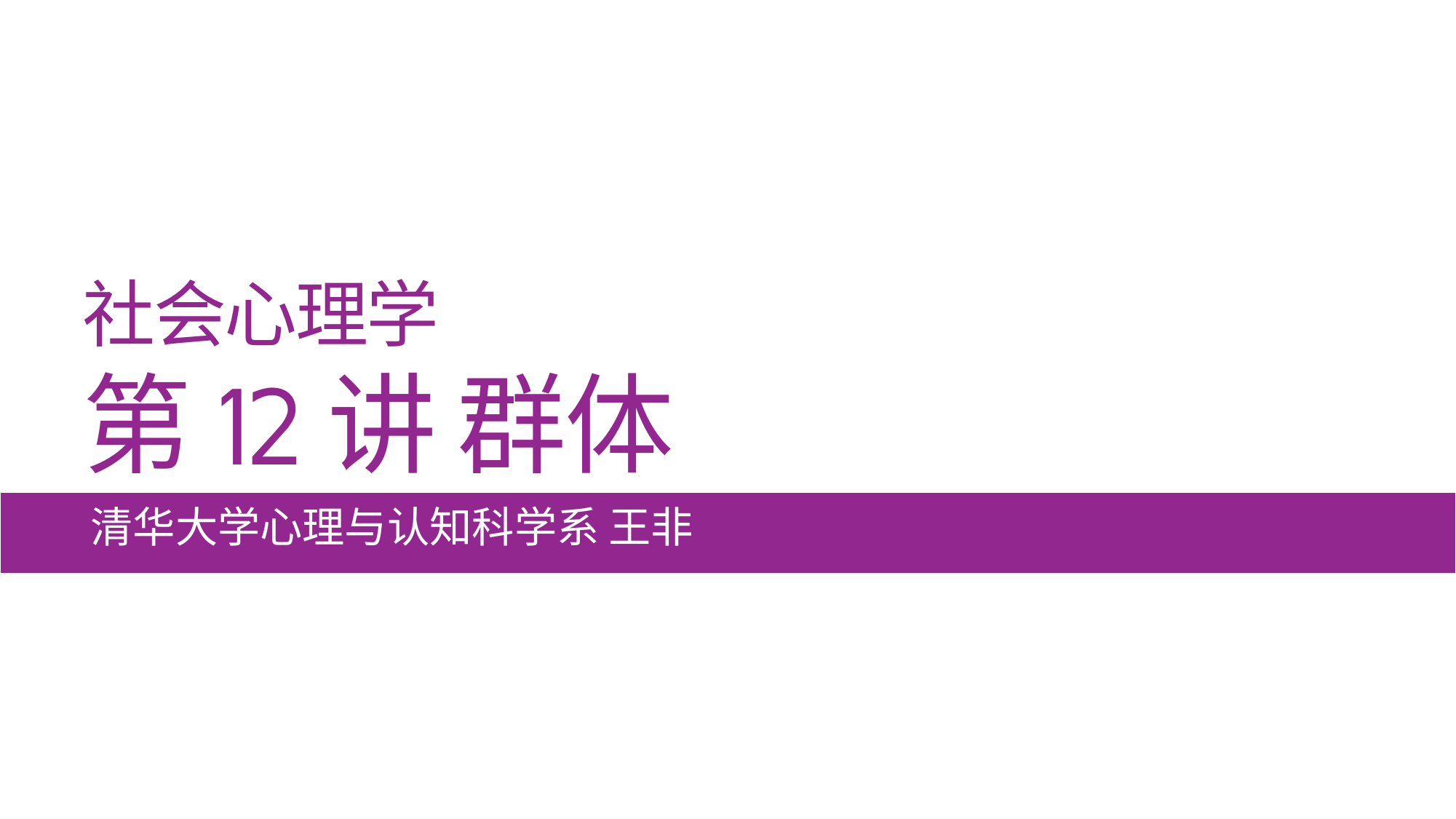

# 社会心理学 第12讲 群体

清华大学心理与认知科学系 王非

1